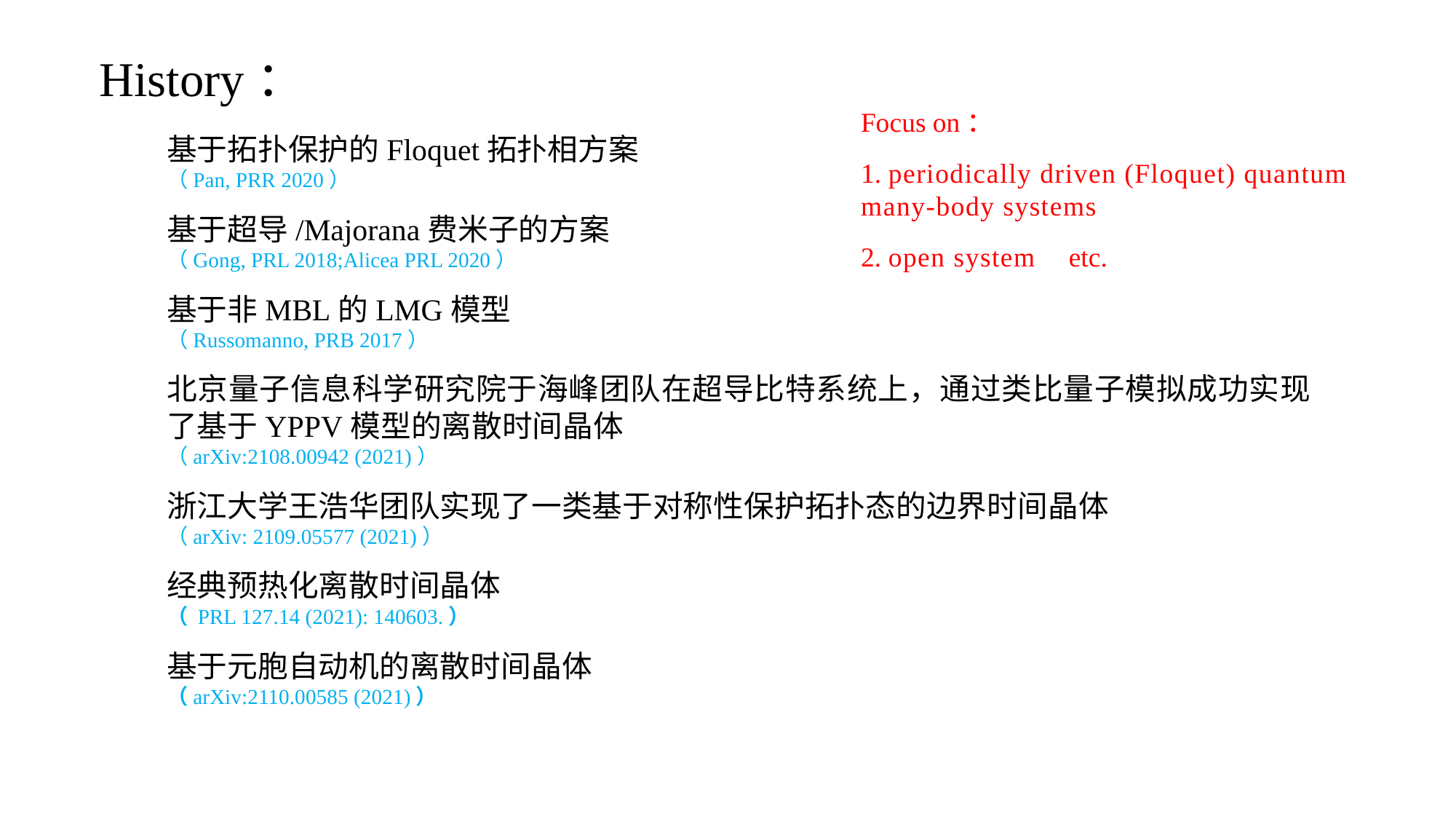

History：
Focus on：
1. periodically driven (Floquet) quantum many-body systems
2. open system    etc.
基于拓扑保护的Floquet拓扑相方案
（Pan, PRR 2020）
基于超导/Majorana费米子的方案
（Gong, PRL 2018;Alicea PRL 2020）
基于非MBL的LMG模型
（Russomanno, PRB 2017）
北京量子信息科学研究院于海峰团队在超导比特系统上，通过类比量子模拟成功实现了基于YPPV模型的离散时间晶体
（arXiv:2108.00942 (2021)）
浙江大学王浩华团队实现了一类基于对称性保护拓扑态的边界时间晶体
（arXiv: 2109.05577 (2021)）
经典预热化离散时间晶体
（ PRL 127.14 (2021): 140603.）
基于元胞自动机的离散时间晶体
（arXiv:2110.00585 (2021)）